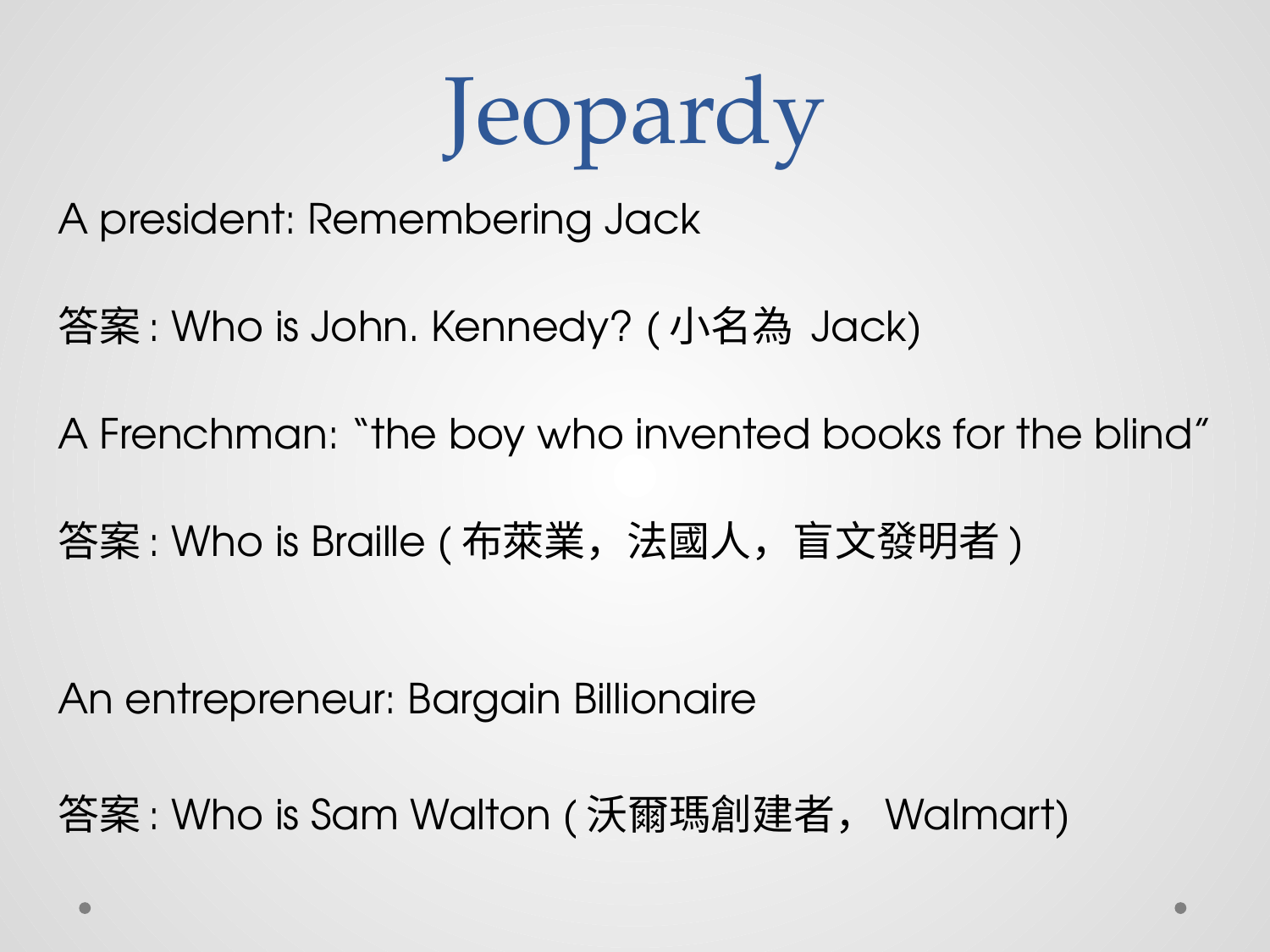

# Jeopardy
A president: Remembering Jack
答案: Who is John. Kennedy? (小名為 Jack)
A Frenchman: “the boy who invented books for the blind”
答案: Who is Braille (布萊業，法國人，盲文發明者)
An entrepreneur: Bargain Billionaire

答案: Who is Sam Walton (沃爾瑪創建者，Walmart)